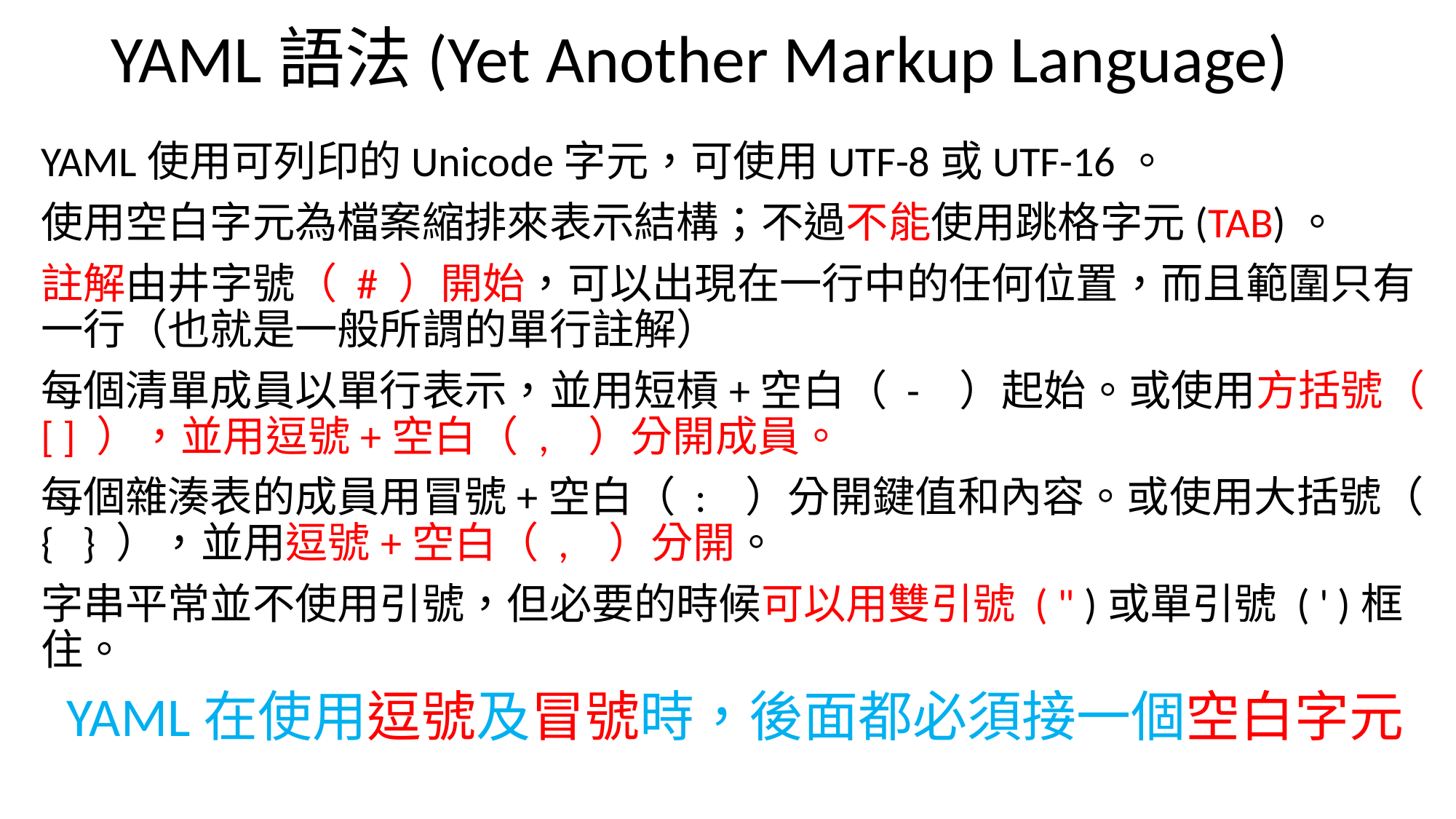

# YAML語法(Yet Another Markup Language)
YAML使用可列印的Unicode字元，可使用UTF-8或UTF-16。
使用空白字元為檔案縮排來表示結構；不過不能使用跳格字元(TAB)。
註解由井字號（ # ）開始，可以出現在一行中的任何位置，而且範圍只有一行（也就是一般所謂的單行註解）
每個清單成員以單行表示，並用短槓+空白（ -   ）起始。或使用方括號（ [ ] ），並用逗號+空白（ ,   ）分開成員。
每個雜湊表的成員用冒號+空白（ :   ）分開鍵值和內容。或使用大括號（ {   } ），並用逗號+空白（ ,   ）分開。
字串平常並不使用引號，但必要的時候可以用雙引號 ( " )或單引號 ( ' )框住。
YAML在使用逗號及冒號時，後面都必須接一個空白字元